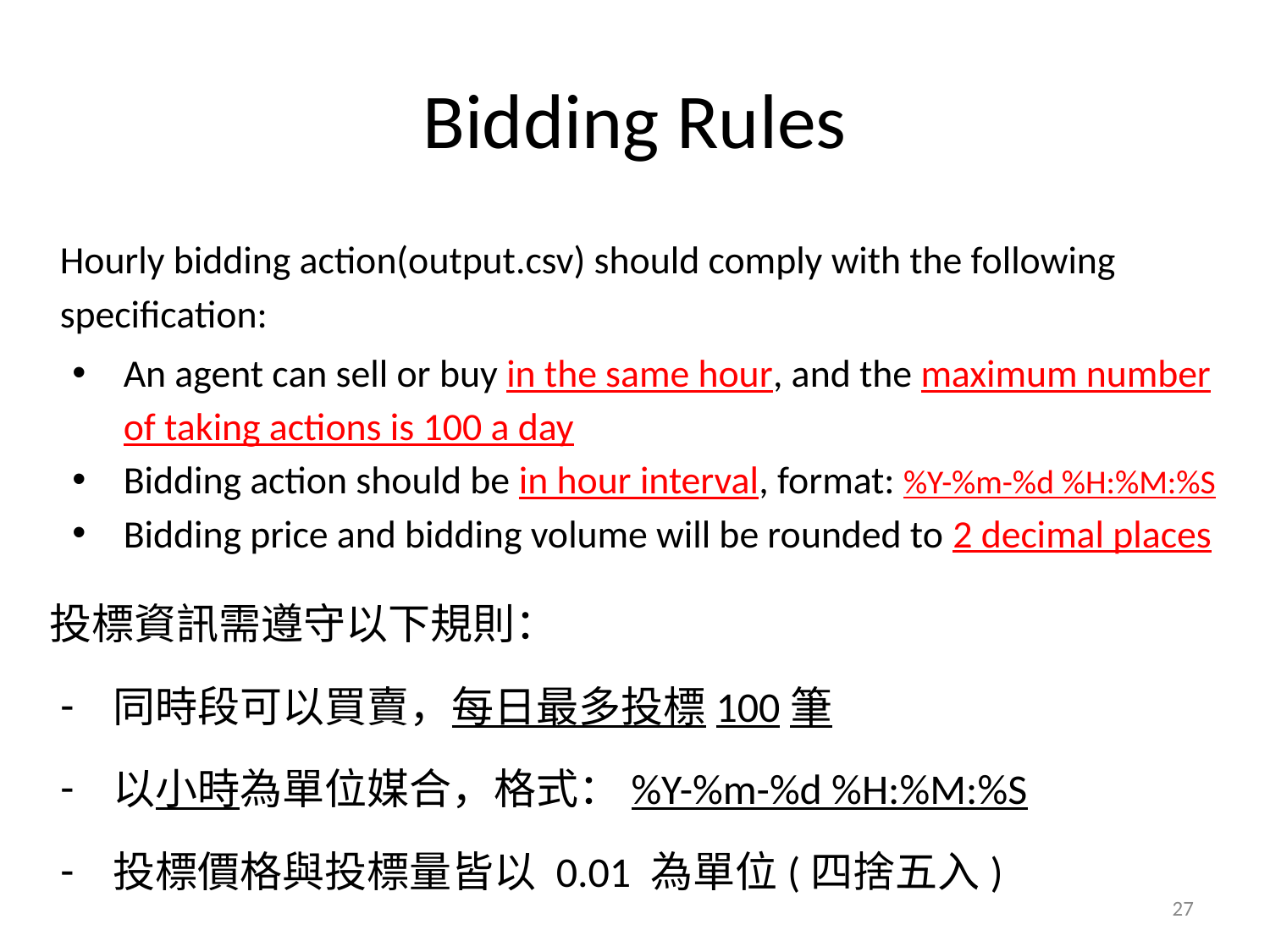

# Bidding Rules
Hourly bidding action(output.csv) should comply with the following specification:
An agent can sell or buy in the same hour, and the maximum number of taking actions is 100 a day
Bidding action should be in hour interval, format: %Y-%m-%d %H:%M:%S
Bidding price and bidding volume will be rounded to 2 decimal places

投標資訊需遵守以下規則：
同時段可以買賣，每日最多投標100筆
以小時為單位媒合，格式：%Y-%m-%d %H:%M:%S
投標價格與投標量皆以 0.01 為單位(四捨五入)
27